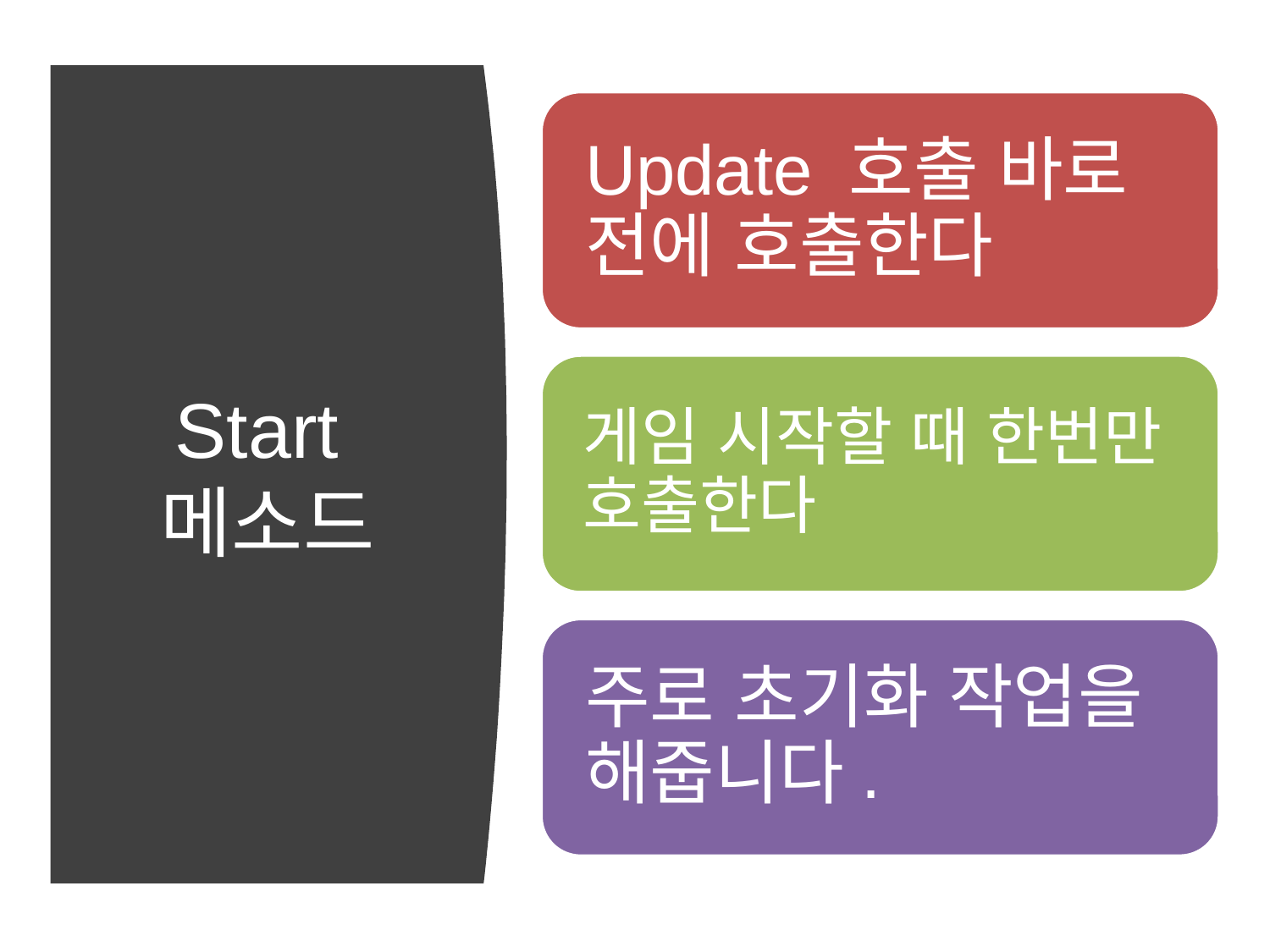

Update 호출 바로 전에 호출한다
게임 시작할 때 한번만 호출한다
주로 초기화 작업을 해줍니다.

# Start 메소드